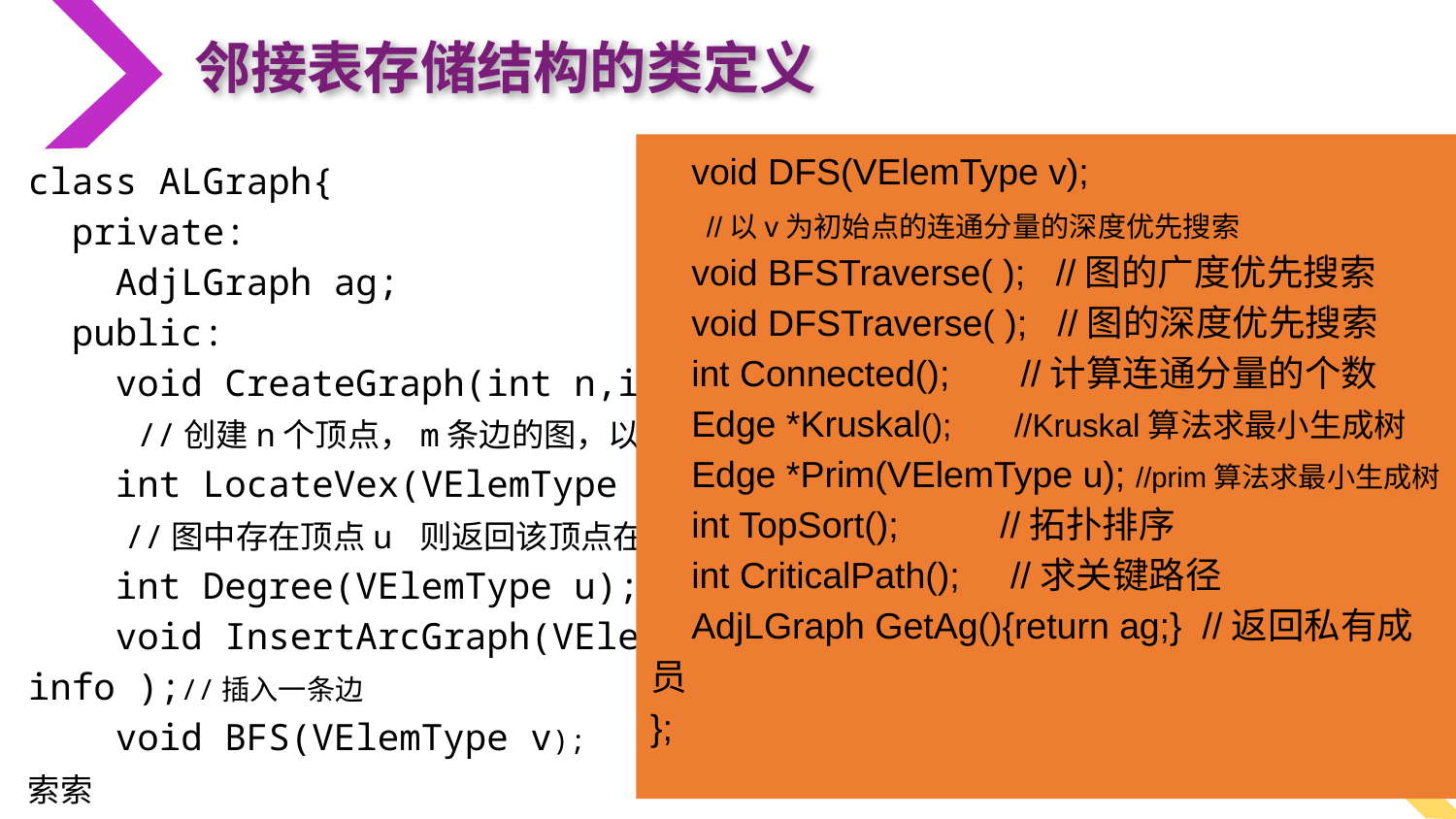

邻接表存储结构的类定义

    void DFS(VElemType v);
       //以v为初始点的连通分量的深度优先搜索
    void BFSTraverse( );   //图的广度优先搜索
    void DFSTraverse( );   //图的深度优先搜索
    int Connected();       //计算连通分量的个数
    Edge *Kruskal();       //Kruskal算法求最小生成树
    Edge *Prim(VElemType u); //prim算法求最小生成树
    int TopSort();          //拓扑排序
    int CriticalPath();     //求关键路径
    AdjLGraph GetAg(){return ag;}  //返回私有成员
};

class ALGraph{
  private:
    AdjLGraph ag;
  public:
    void CreateGraph(int n,int m);
     //创建n个顶点，m条边的图，以无向网为例
    int LocateVex(VElemType u);
     //图中存在顶点u 则返回该顶点在数组中的下标，否则返回-1
    int Degree(VElemType u);      //计算顶点u的度数
    void InsertArcGraph(VElemType u,VElemType v, int info );//插入一条边
    void BFS(VElemType v);     //以v为初始点的连通分量的广度优先搜索索